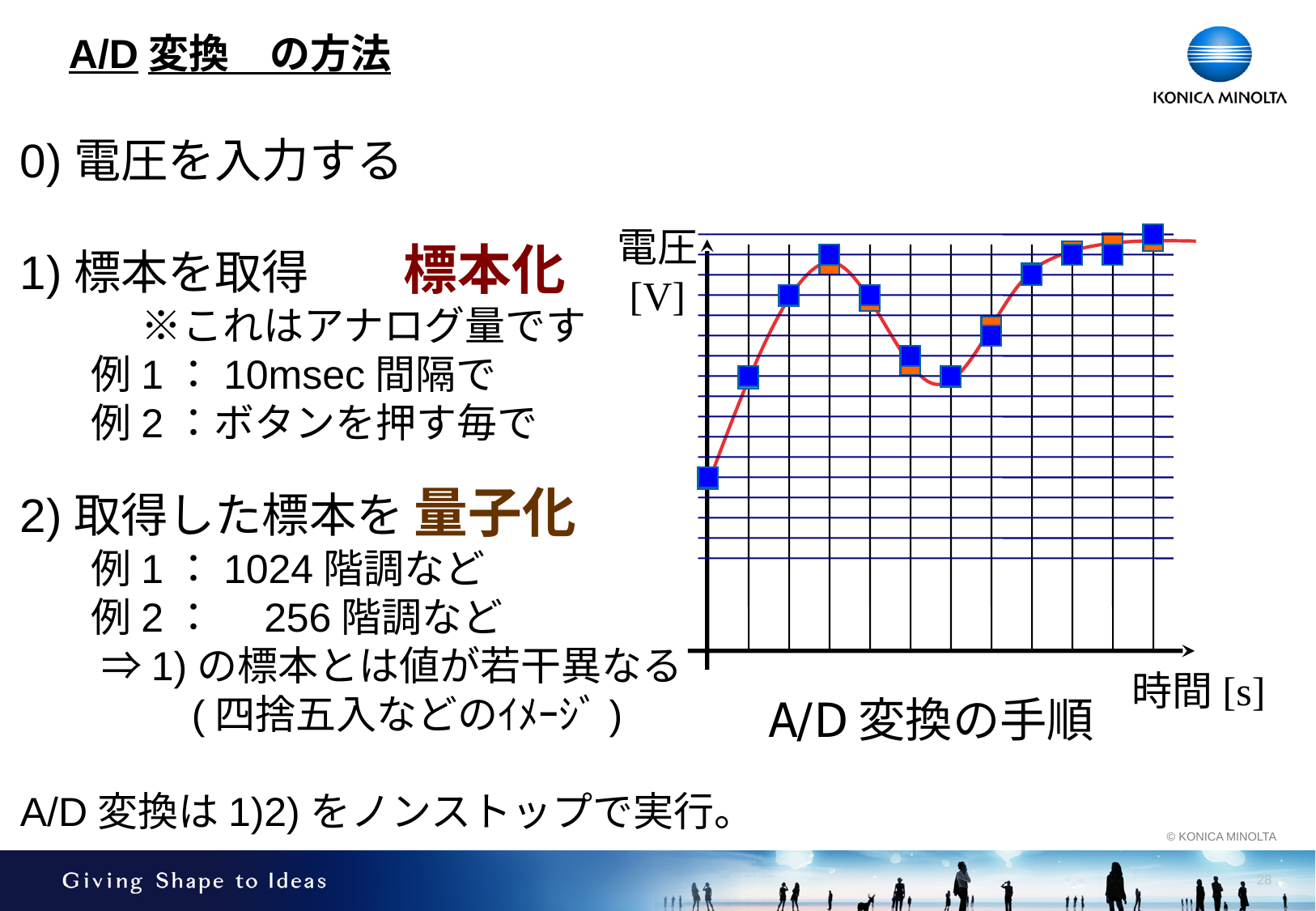

# A/D変換　の方法

0)電圧を入力する

1)標本を取得　　標本化
　　　※これはアナログ量です
	例1：10msec間隔で
	例2：ボタンを押す毎で

2)取得した標本を 量子化
	例1：1024階調など
	例2：　256階調など
　　⇒1)の標本とは値が若干異なる
　　　　(四捨五入などのｲﾒｰｼﾞ)

A/D変換は1)2)をノンストップで実行。
電圧
[V]

時間[s]

A/D変換の手順
28